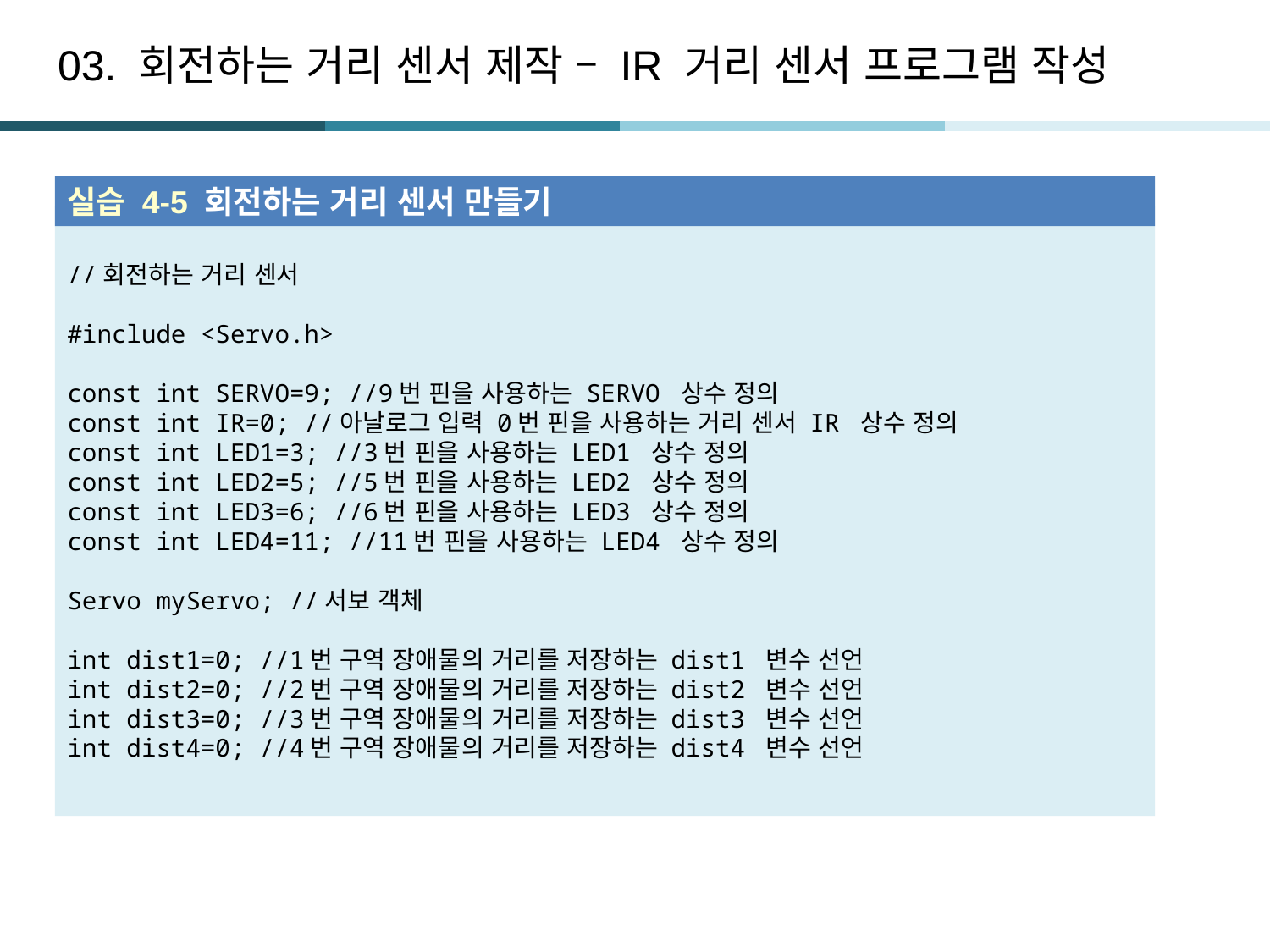

# 03. 회전하는 거리 센서 제작 – IR 거리 센서 프로그램 작성
실습 4-5 회전하는 거리 센서 만들기
//회전하는 거리 센서

#include <Servo.h>

const int SERVO=9; //9번 핀을 사용하는 SERVO 상수 정의
const int IR=0; //아날로그 입력 0번 핀을 사용하는 거리 센서 IR 상수 정의
const int LED1=3; //3번 핀을 사용하는 LED1 상수 정의
const int LED2=5; //5번 핀을 사용하는 LED2 상수 정의
const int LED3=6; //6번 핀을 사용하는 LED3 상수 정의
const int LED4=11; //11번 핀을 사용하는 LED4 상수 정의

Servo myServo; //서보 객체

int dist1=0; //1번 구역 장애물의 거리를 저장하는 dist1 변수 선언
int dist2=0; //2번 구역 장애물의 거리를 저장하는 dist2 변수 선언
int dist3=0; //3번 구역 장애물의 거리를 저장하는 dist3 변수 선언
int dist4=0; //4번 구역 장애물의 거리를 저장하는 dist4 변수 선언